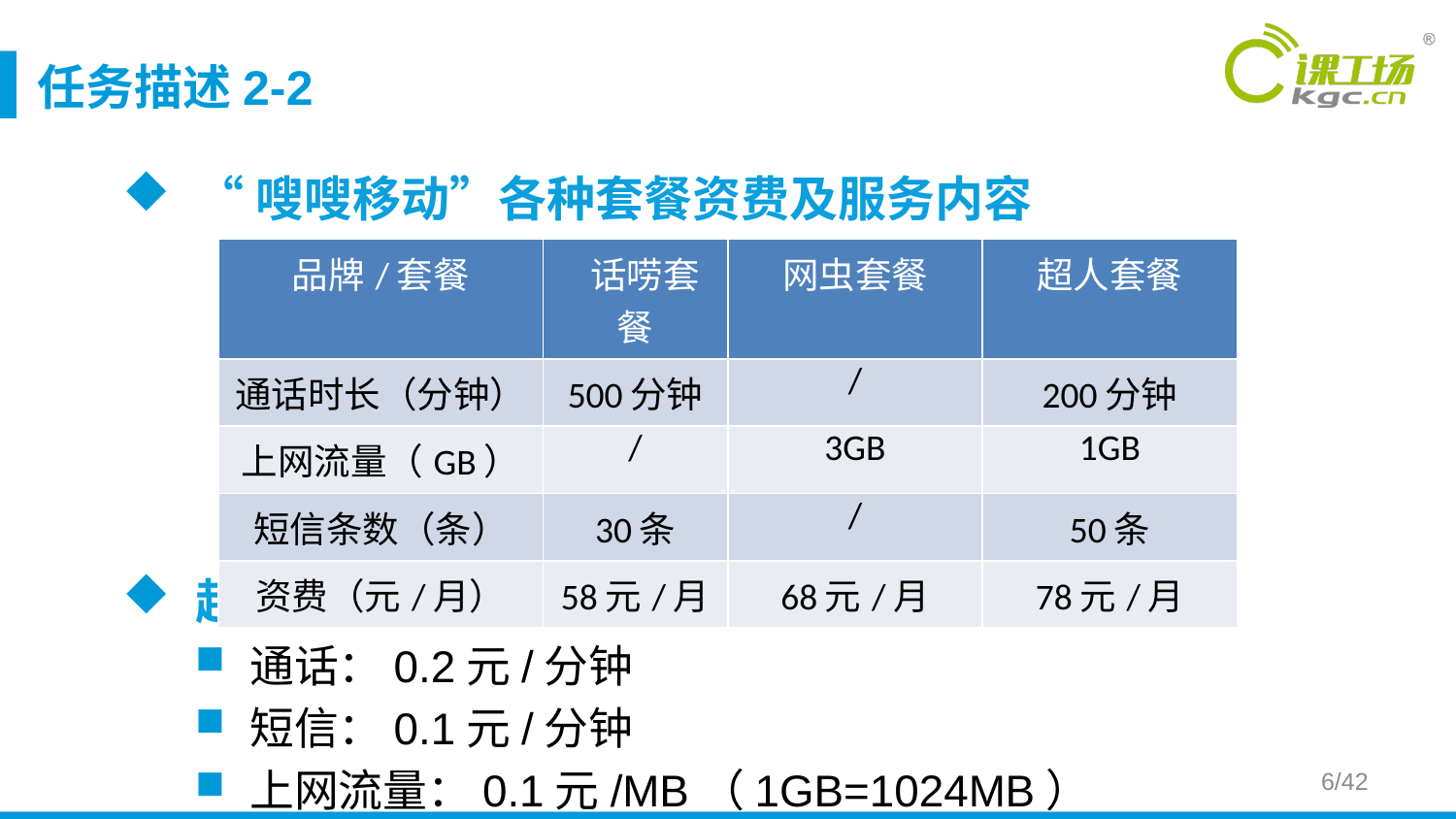

# 任务描述2-2
“嗖嗖移动”各种套餐资费及服务内容

超出套餐的计费
通话：0.2元/分钟
短信：0.1元/分钟
上网流量：0.1元/MB（1GB=1024MB）

| 品牌/套餐 | 话唠套餐 | 网虫套餐 | 超人套餐 |
| --- | --- | --- | --- |
| 通话时长（分钟） | 500分钟 | / | 200分钟 |
| 上网流量（GB） | / | 3GB | 1GB |
| 短信条数（条） | 30条 | / | 50条 |
| 资费（元/月） | 58元/月 | 68元/月 | 78元/月 |
6/42